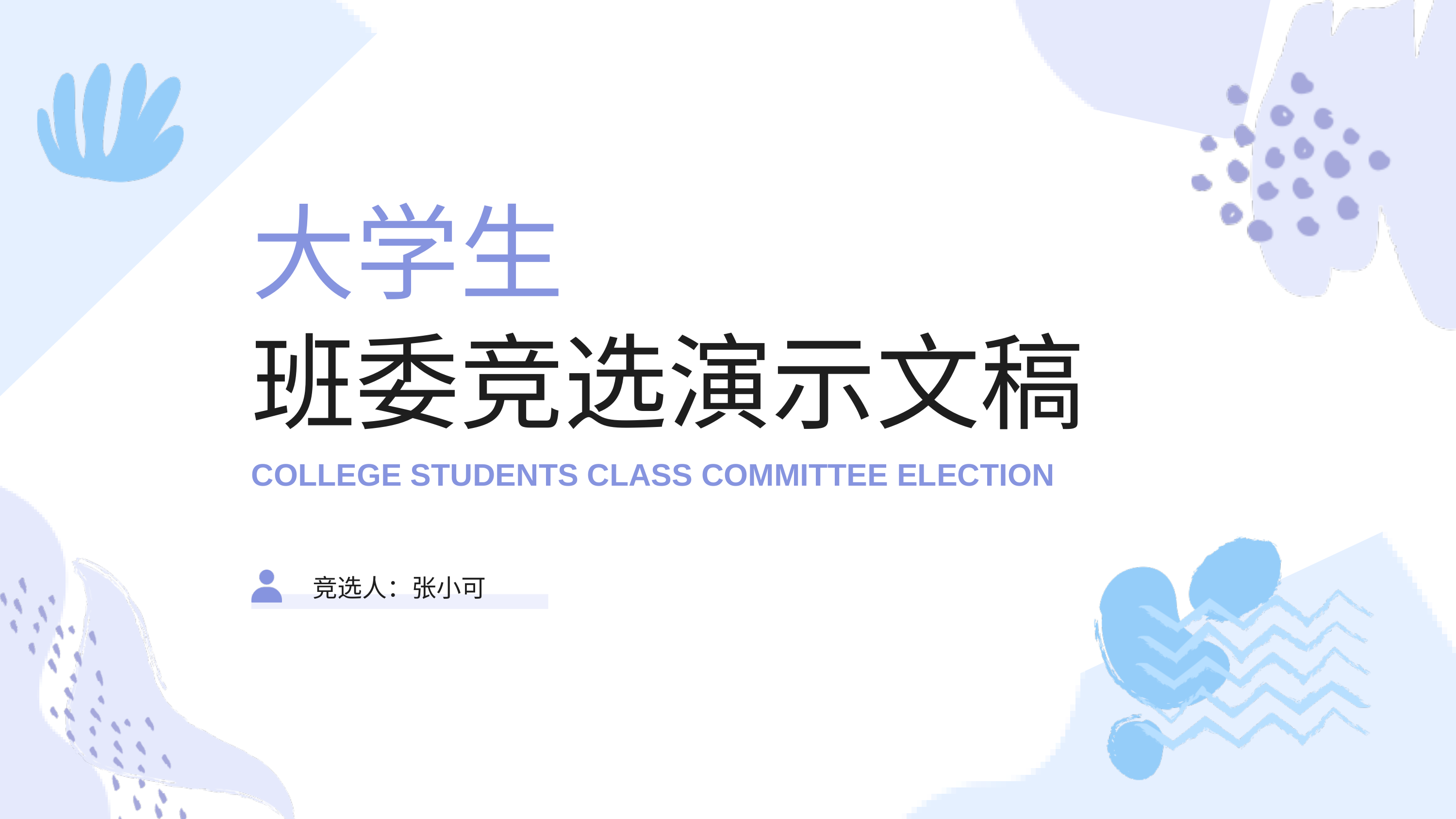

大学生
班委竞选演示文稿
COLLEGE STUDENTS CLASS COMMITTEE ELECTION

竞选人：张小可